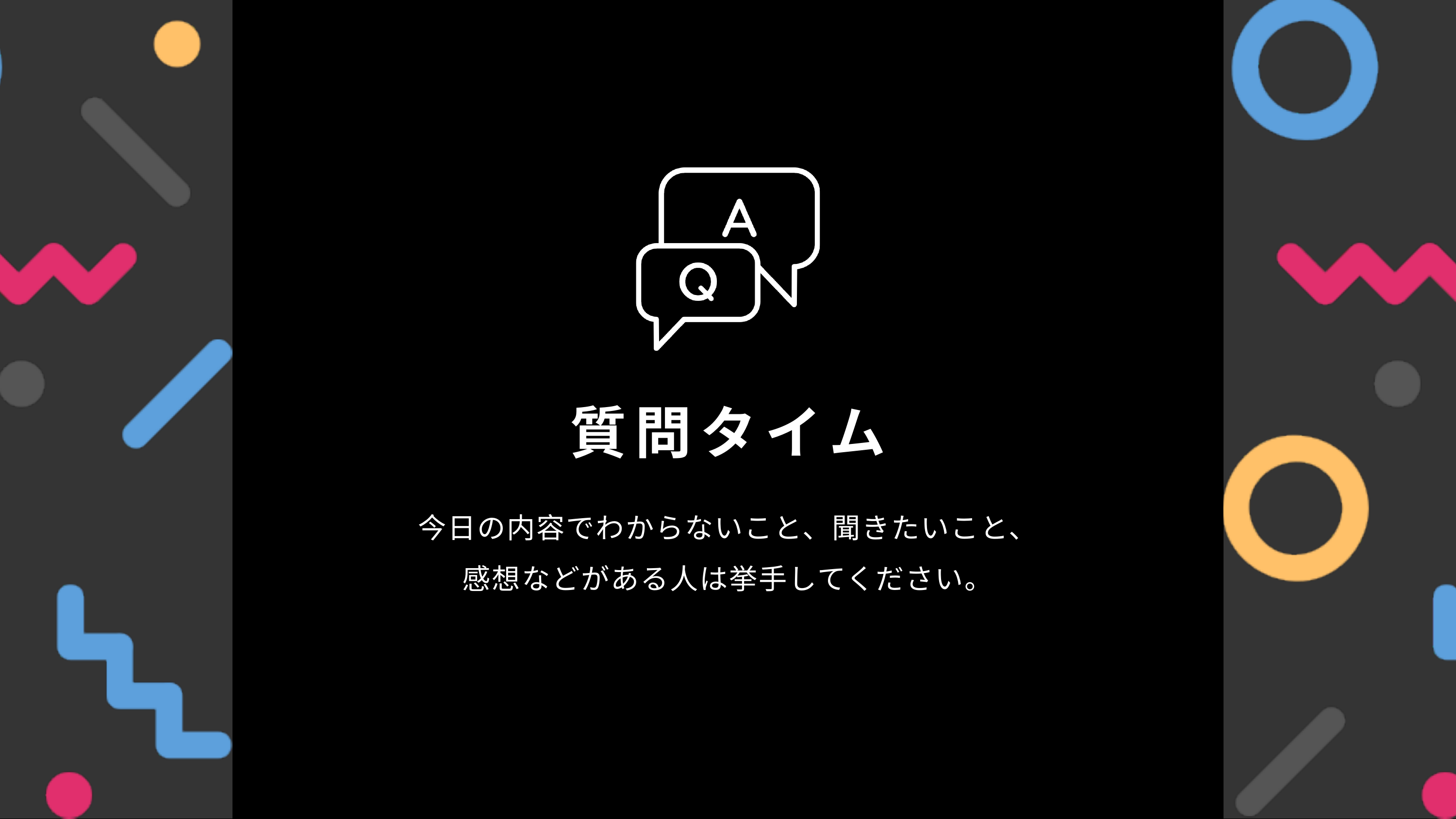

質問タイム
今日の内容でわからないこと、聞きたいこと、
感想などがある人は挙手してください。